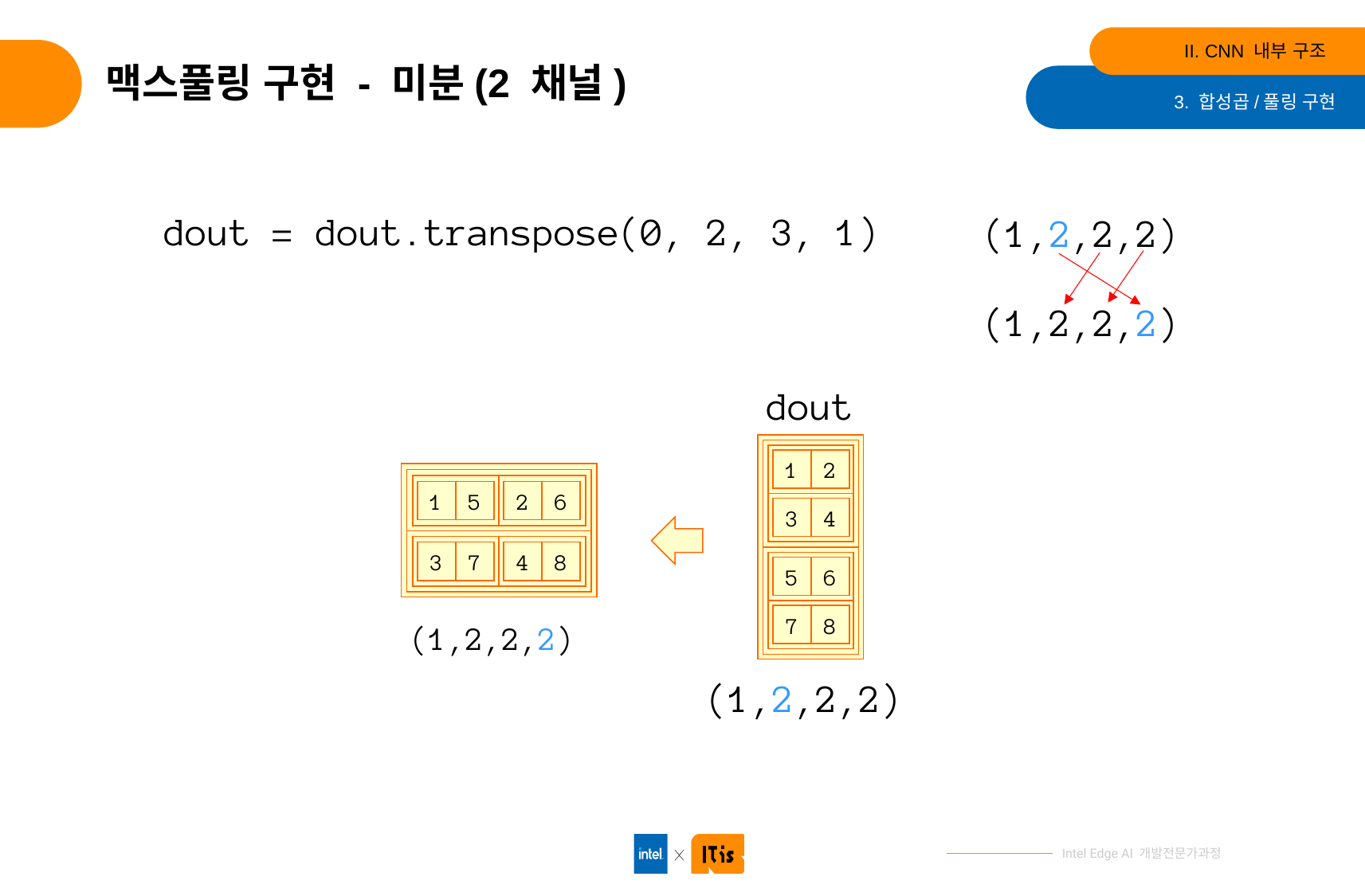

II. CNN 내부 구조
# 맥스풀링 구현 - 미분(2 채널)
3. 합성곱/풀링 구현
dout = dout.transpose(0, 2, 3, 1)
(1,2,2,2)
(1,2,2,2)
dout

1
2

1
5
2
6

3
4

3
7
4
8

5
6

7
8
(1,2,2,2)
(1,2,2,2)